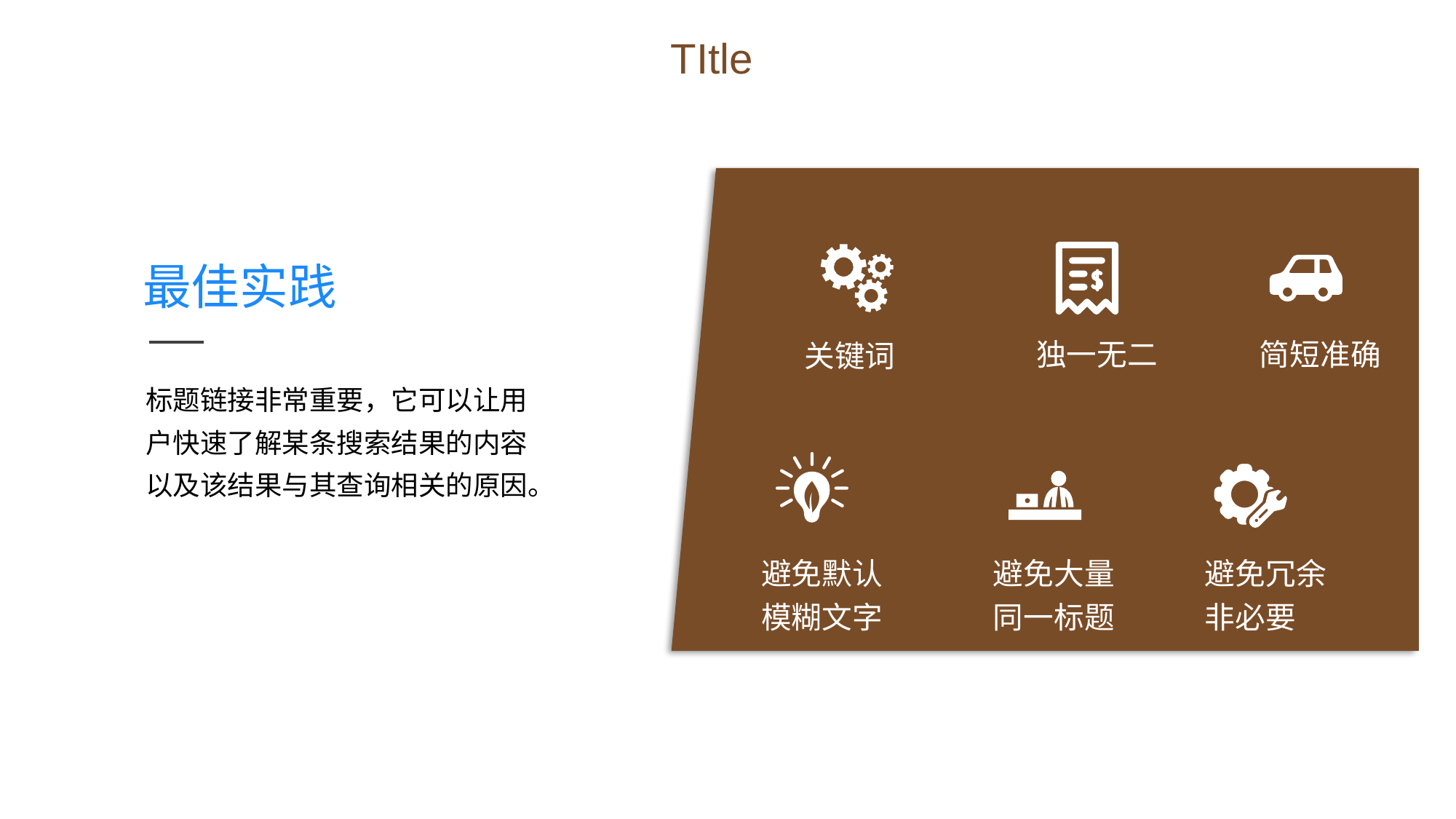

TItle

最佳实践

关键词
独一无二
简短准确
标题链接非常重要，它可以让用户快速了解某条搜索结果的内容以及该结果与其查询相关的原因。

避免默认
模糊文字
避免大量
同一标题
避免冗余
非必要